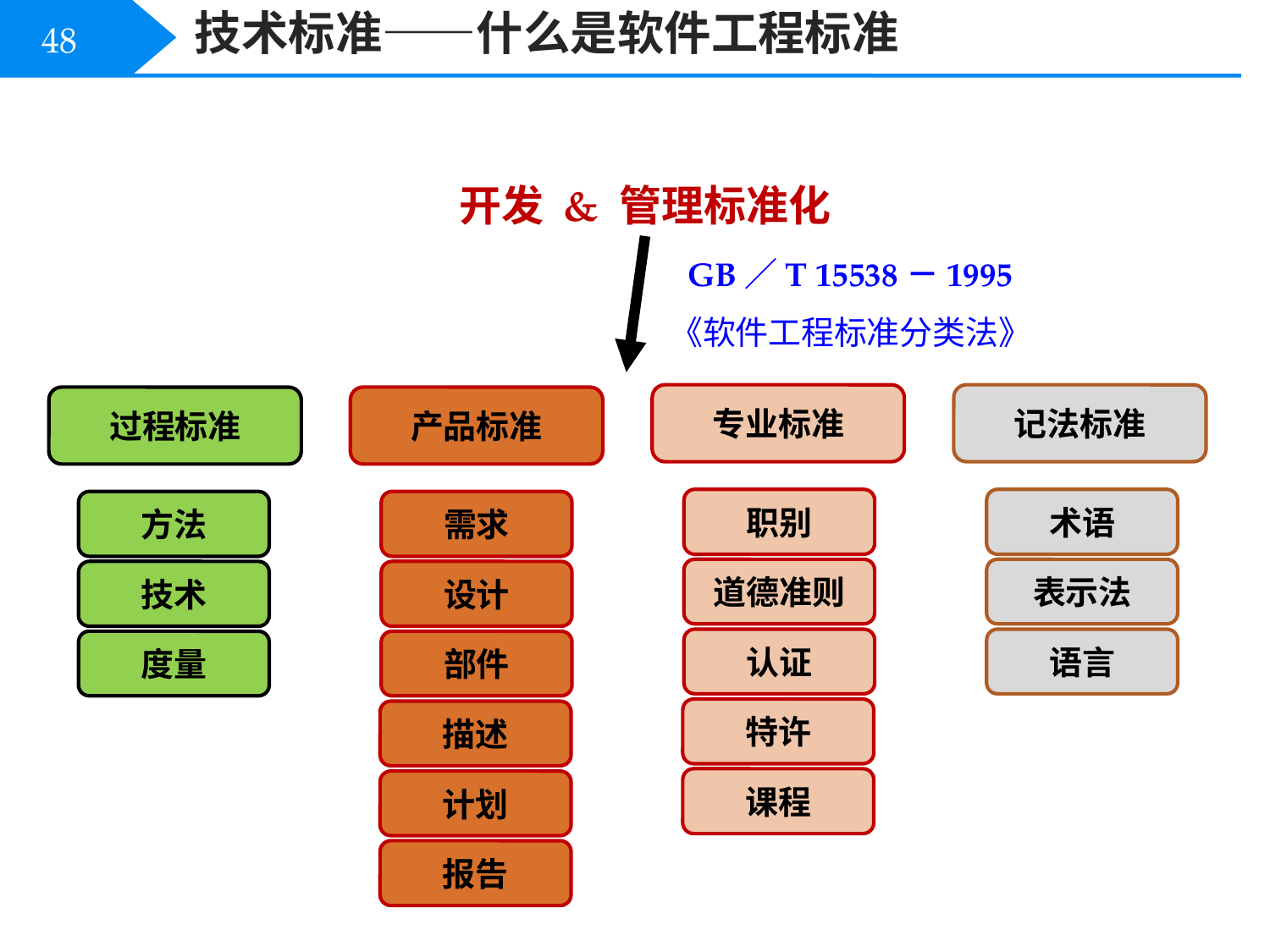

技术标准——什么是软件工程标准
48
开发 & 管理标准化
GB／T 15538－1995
《软件工程标准分类法》
专业标准
记法标准
过程标准
产品标准
职别
术语
方法
需求
道德准则
表示法
技术
设计
认证
语言
度量
部件
特许
描述
课程
计划
报告